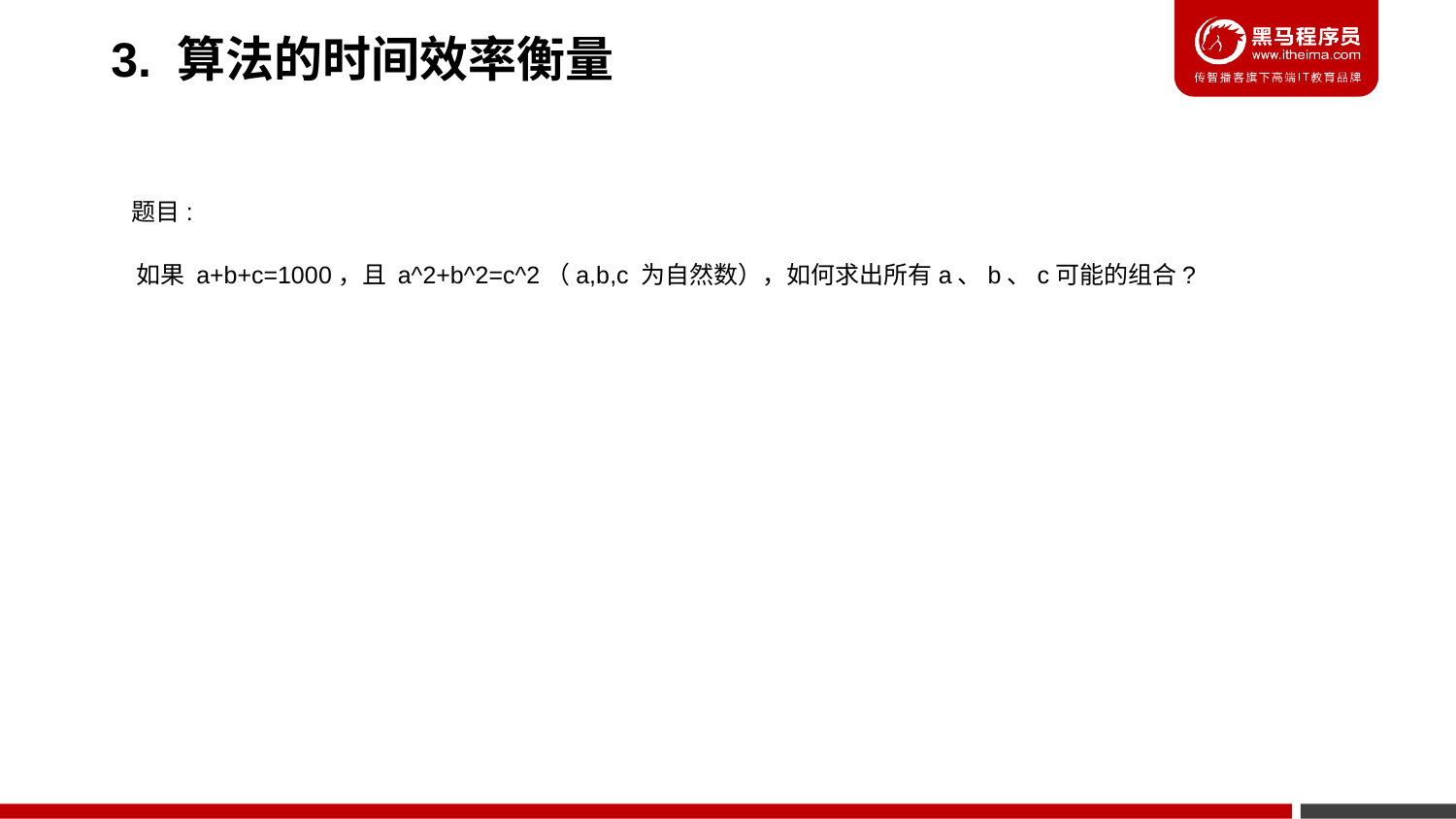

3. 算法的时间效率衡量
题目:
如果 a+b+c=1000，且 a^2+b^2=c^2（a,b,c 为自然数），如何求出所有a、b、c可能的组合?